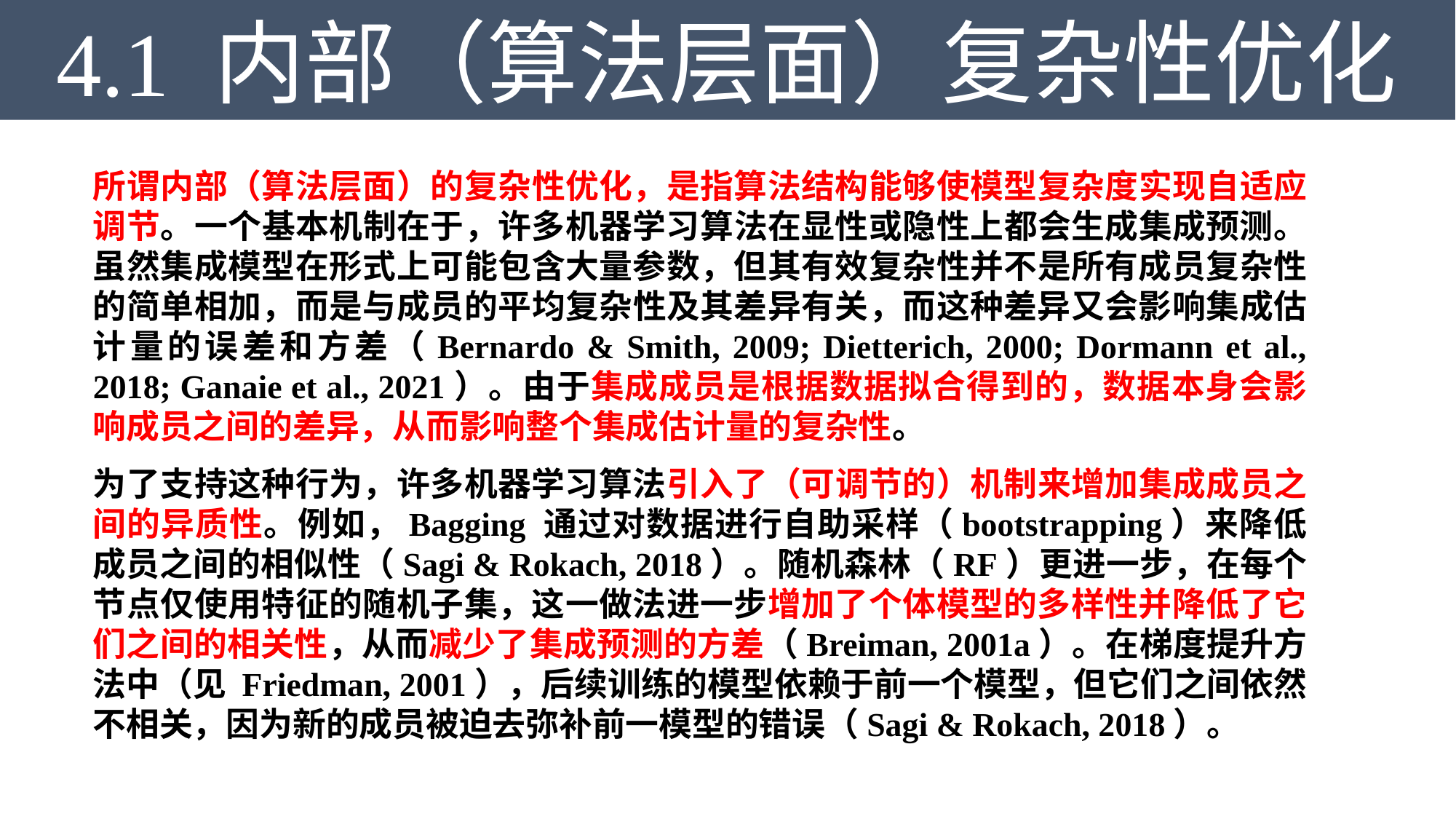

4.1 内部（算法层面）复杂性优化
所谓内部（算法层面）的复杂性优化，是指算法结构能够使模型复杂度实现自适应调节。一个基本机制在于，许多机器学习算法在显性或隐性上都会生成集成预测。虽然集成模型在形式上可能包含大量参数，但其有效复杂性并不是所有成员复杂性的简单相加，而是与成员的平均复杂性及其差异有关，而这种差异又会影响集成估计量的误差和方差（Bernardo & Smith, 2009; Dietterich, 2000; Dormann et al., 2018; Ganaie et al., 2021）。由于集成成员是根据数据拟合得到的，数据本身会影响成员之间的差异，从而影响整个集成估计量的复杂性。
为了支持这种行为，许多机器学习算法引入了（可调节的）机制来增加集成成员之间的异质性。例如，Bagging 通过对数据进行自助采样（bootstrapping）来降低成员之间的相似性（Sagi & Rokach, 2018）。随机森林（RF）更进一步，在每个节点仅使用特征的随机子集，这一做法进一步增加了个体模型的多样性并降低了它们之间的相关性，从而减少了集成预测的方差（Breiman, 2001a）。在梯度提升方法中（见 Friedman, 2001），后续训练的模型依赖于前一个模型，但它们之间依然不相关，因为新的成员被迫去弥补前一模型的错误（Sagi & Rokach, 2018）。